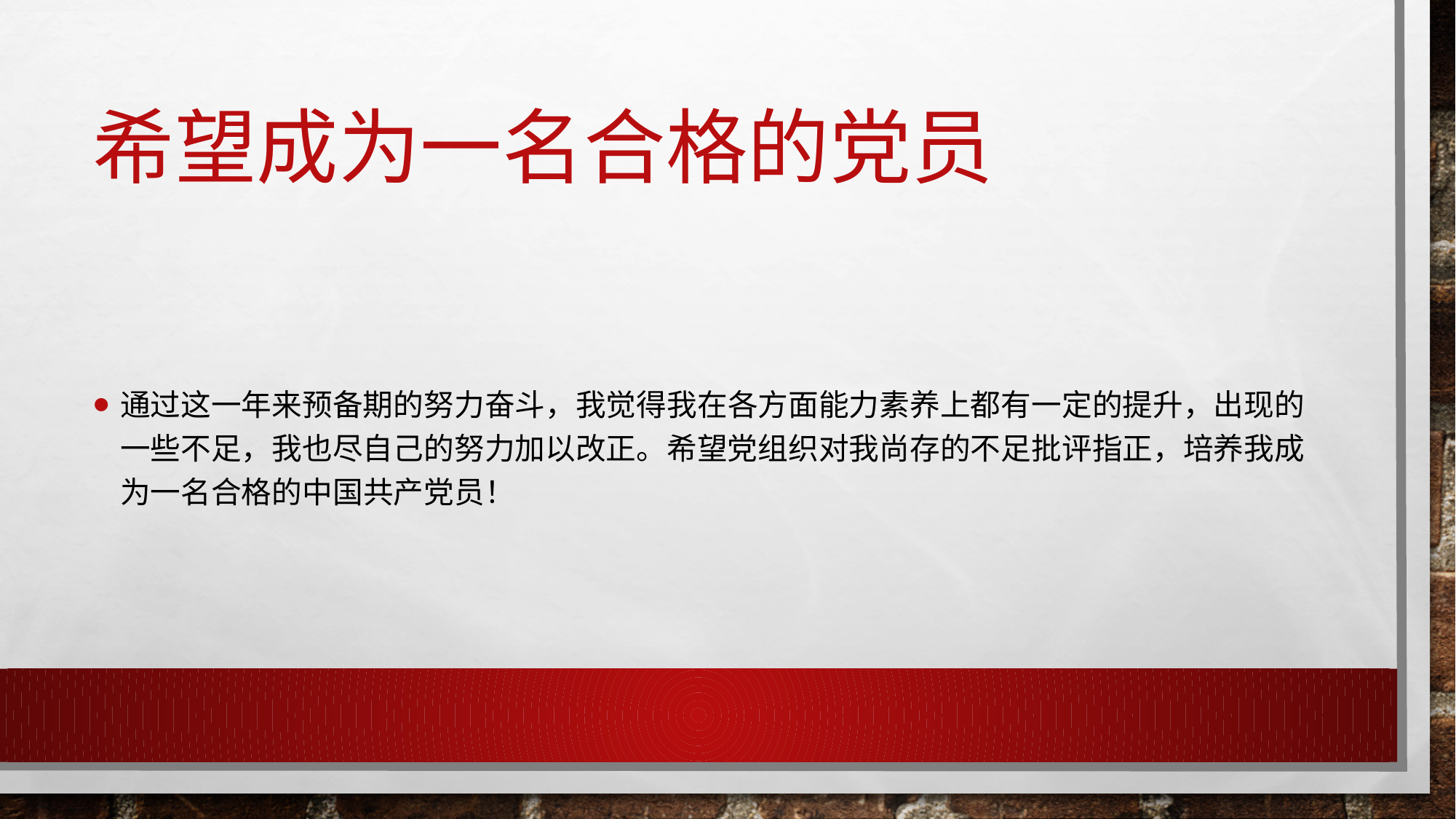

# 希望成为一名合格的党员
通过这一年来预备期的努力奋斗，我觉得我在各方面能力素养上都有一定的提升，出现的一些不足，我也尽自己的努力加以改正。希望党组织对我尚存的不足批评指正，培养我成为一名合格的中国共产党员！